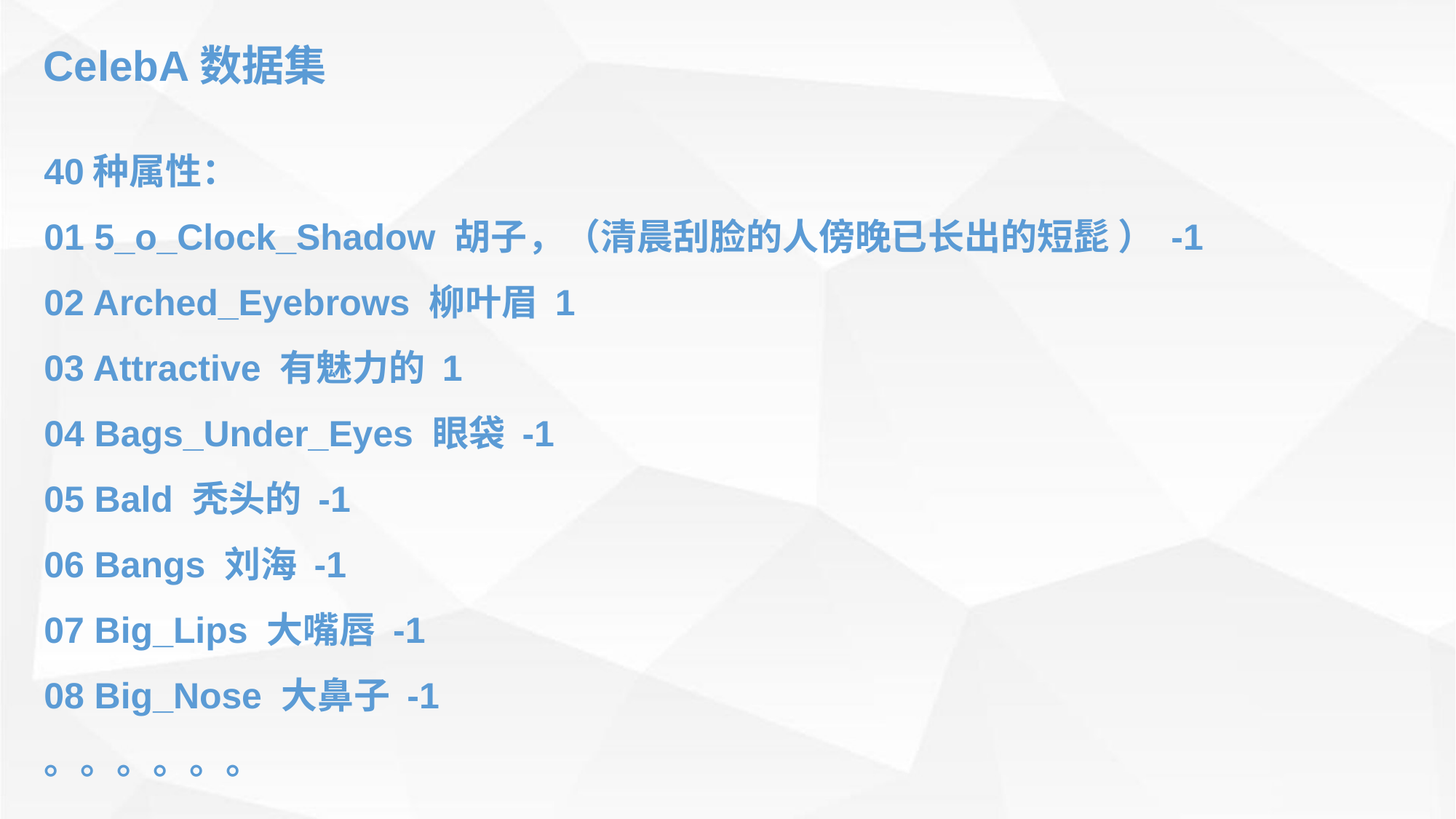

CelebA数据集
40种属性：
01 5_o_Clock_Shadow 胡子，（清晨刮脸的人傍晚已长出的短髭 ） -1
02 Arched_Eyebrows 柳叶眉 1
03 Attractive 有魅力的 1
04 Bags_Under_Eyes 眼袋 -1
05 Bald 秃头的 -1
06 Bangs 刘海 -1
07 Big_Lips 大嘴唇 -1
08 Big_Nose 大鼻子 -1
。。。。。。